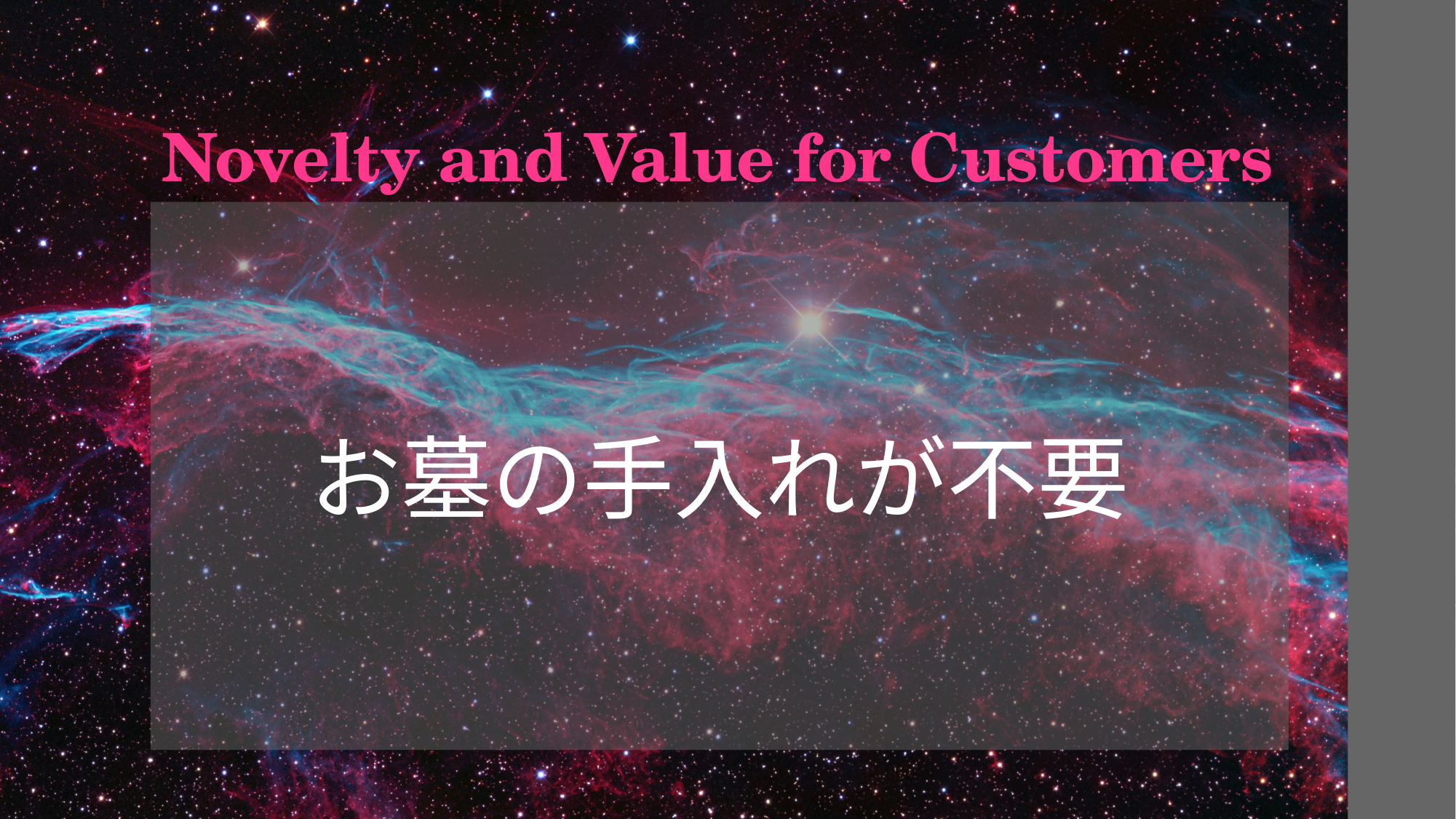

# Novelty and Value for Customers
お墓の手入れが不要